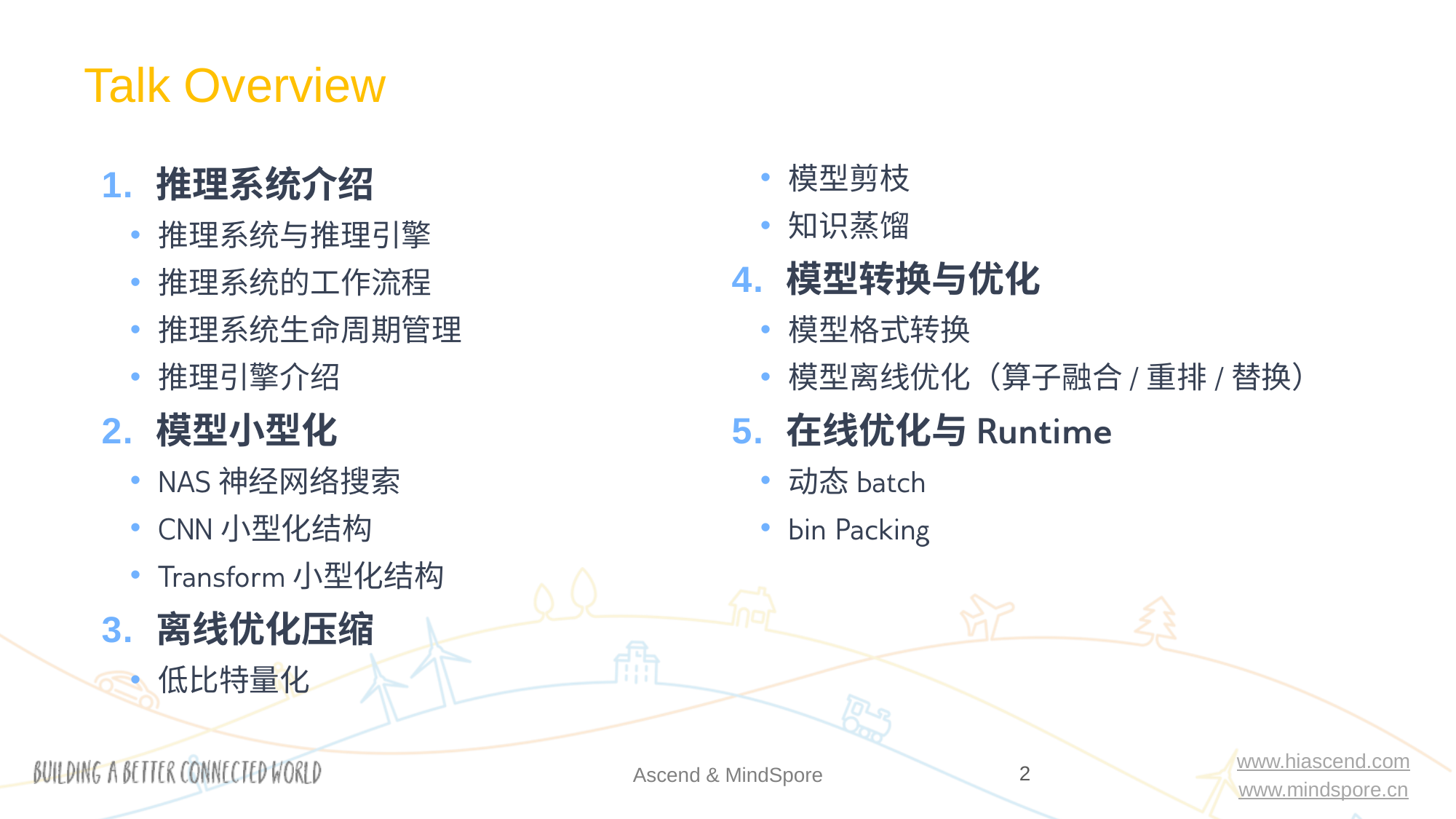

Talk Overview
推理系统介绍
推理系统与推理引擎
推理系统的工作流程
推理系统生命周期管理
推理引擎介绍
模型小型化
NAS神经网络搜索
CNN小型化结构
Transform小型化结构
离线优化压缩
低比特量化
模型剪枝
知识蒸馏
模型转换与优化
模型格式转换
模型离线优化（算子融合/重排/替换）
在线优化与Runtime
动态batch
bin Packing